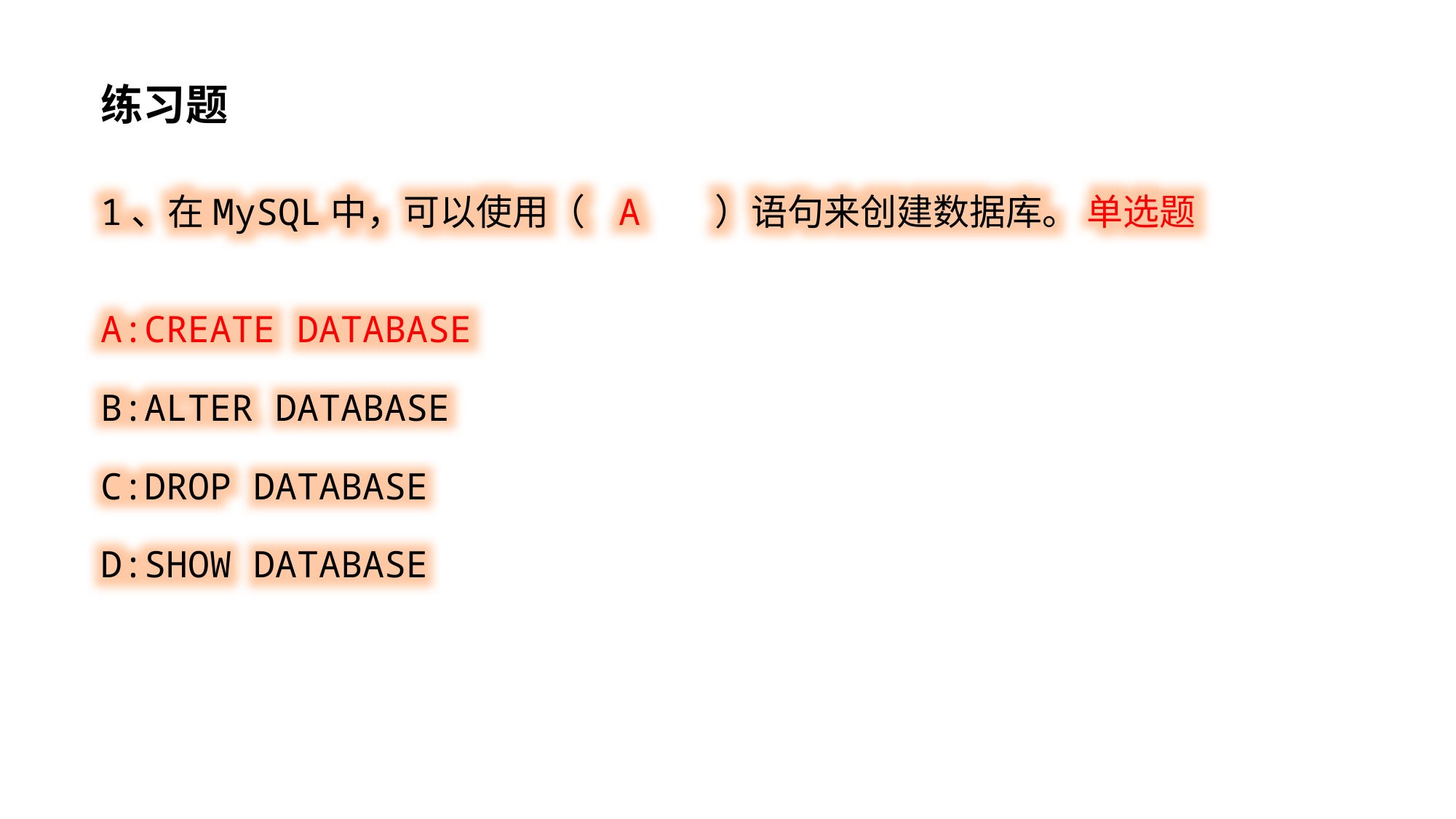

练习题
1、在MySQL中，可以使用（   A   ）语句来创建数据库。 单选题

A:CREATE DATABASE

B:ALTER DATABASE

C:DROP DATABASE

D:SHOW DATABASE